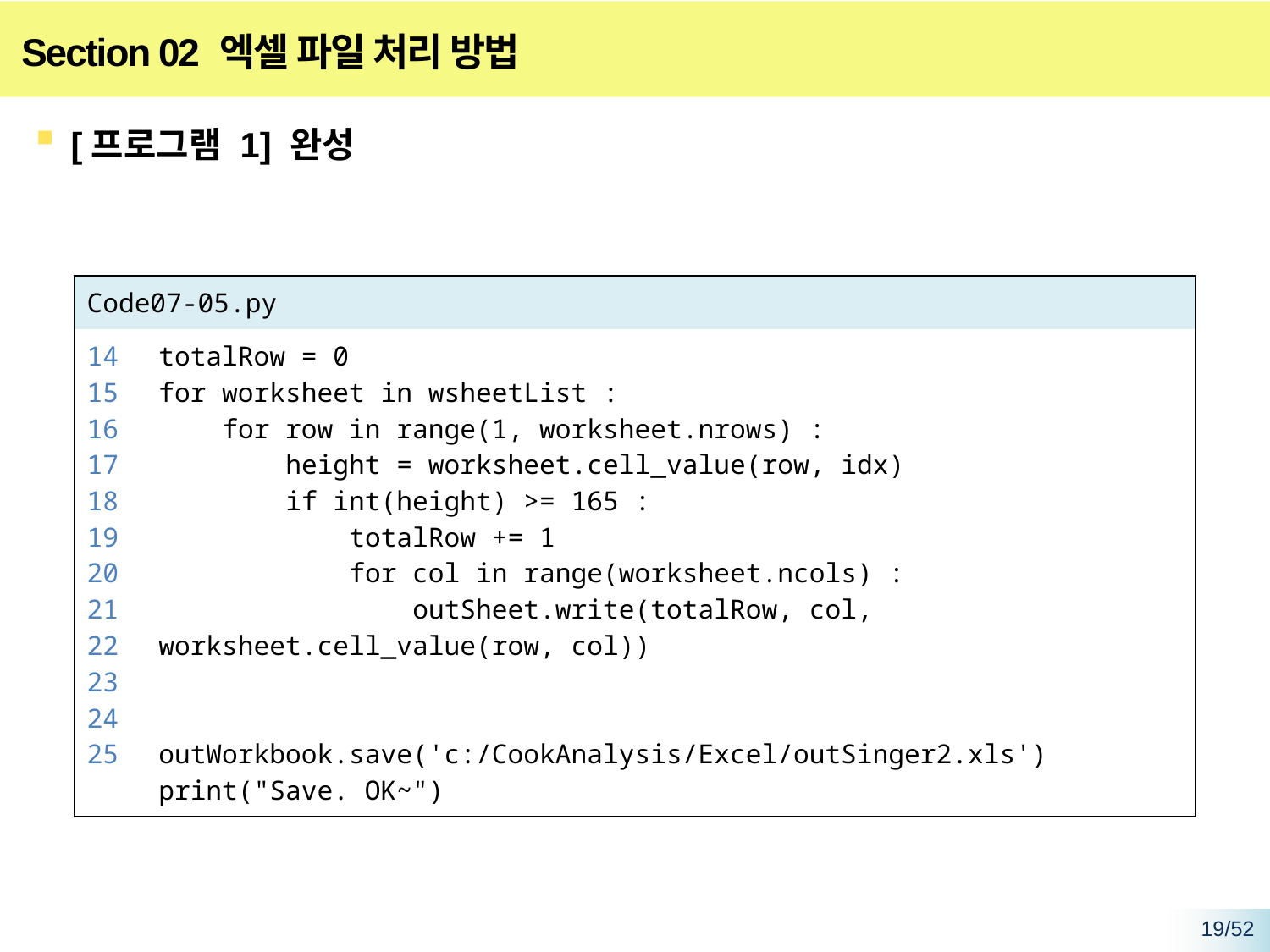

# Section 02 엑셀 파일 처리 방법
[프로그램 1] 완성
| Code07-05.py |  |
| --- | --- |
| 14 15 16 17 18 19 20 21 22 23 24 25 | totalRow = 0 for worksheet in wsheetList : for row in range(1, worksheet.nrows) : height = worksheet.cell\_value(row, idx) if int(height) >= 165 : totalRow += 1 for col in range(worksheet.ncols) : outSheet.write(totalRow, col, worksheet.cell\_value(row, col)) outWorkbook.save('c:/CookAnalysis/Excel/outSinger2.xls') print("Save. OK~") |